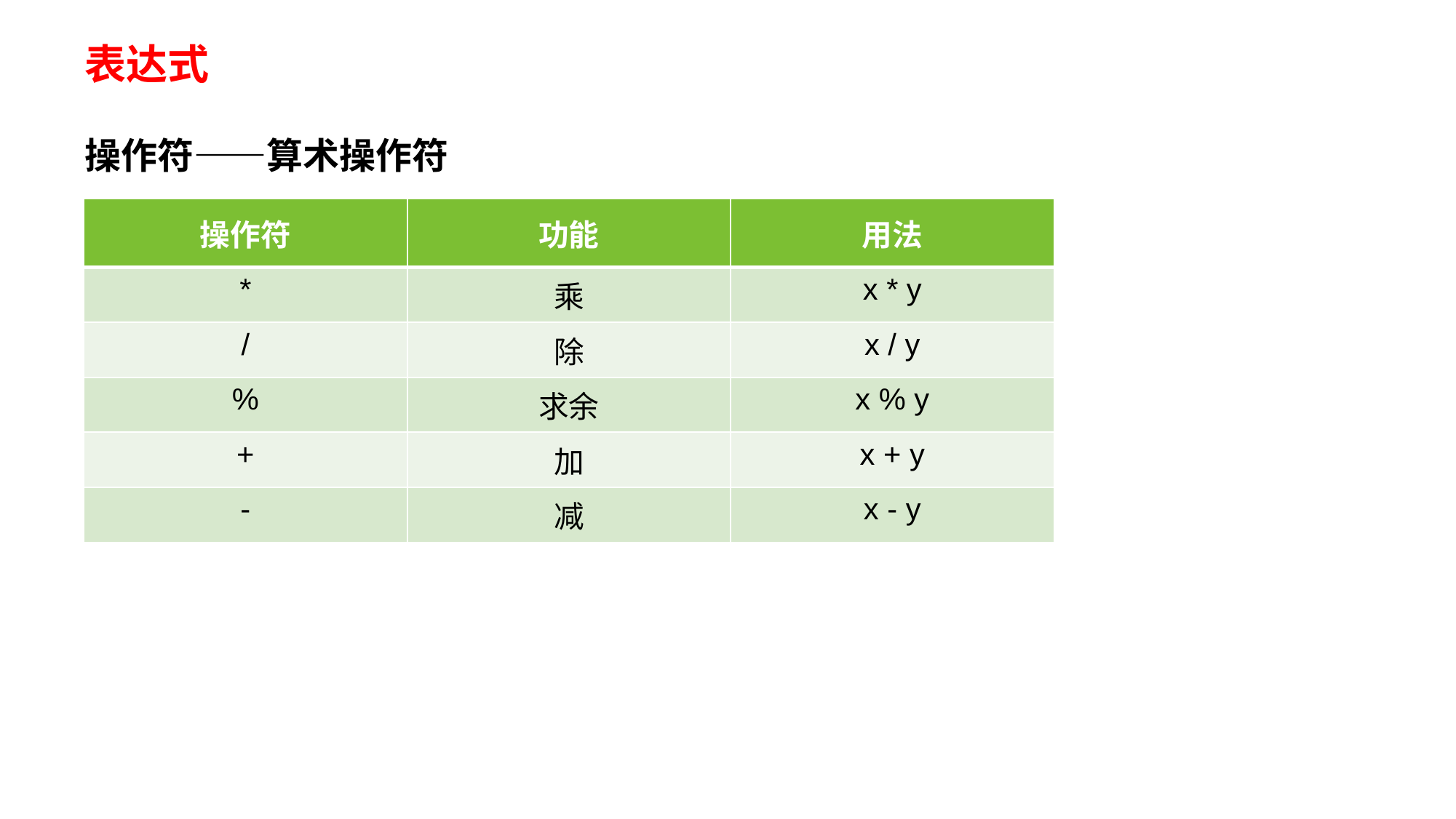

# 表达式
操作符——算术操作符

| 操作符 | 功能 | 用法 |
| --- | --- | --- |
| \* | 乘 | x \* y |
| / | 除 | x / y |
| % | 求余 | x % y |
| + | 加 | x + y |
| - | 减 | x - y |